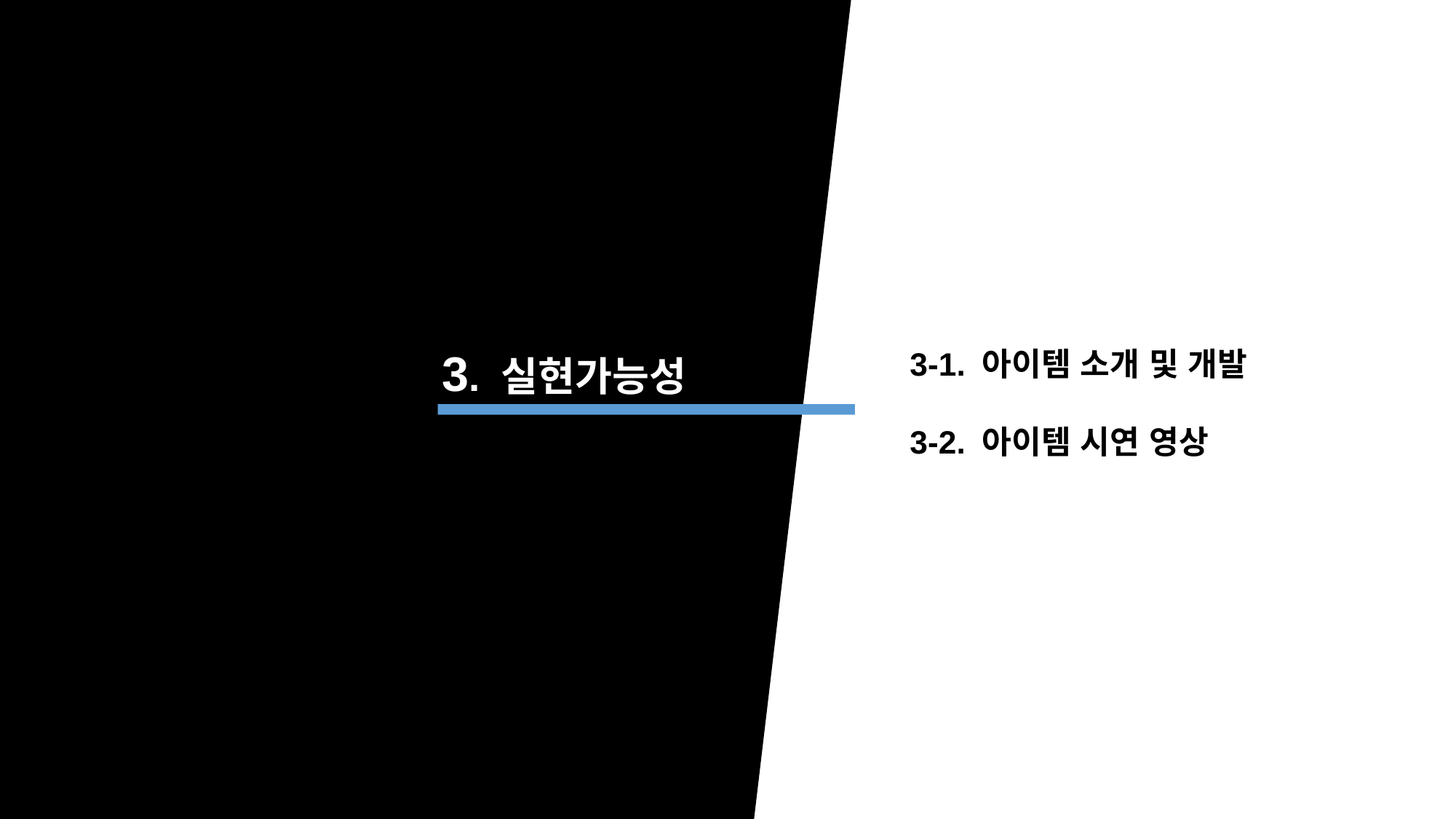

3. 실현가능성
3-1. 아이템 소개 및 개발

3-2. 아이템 시연 영상